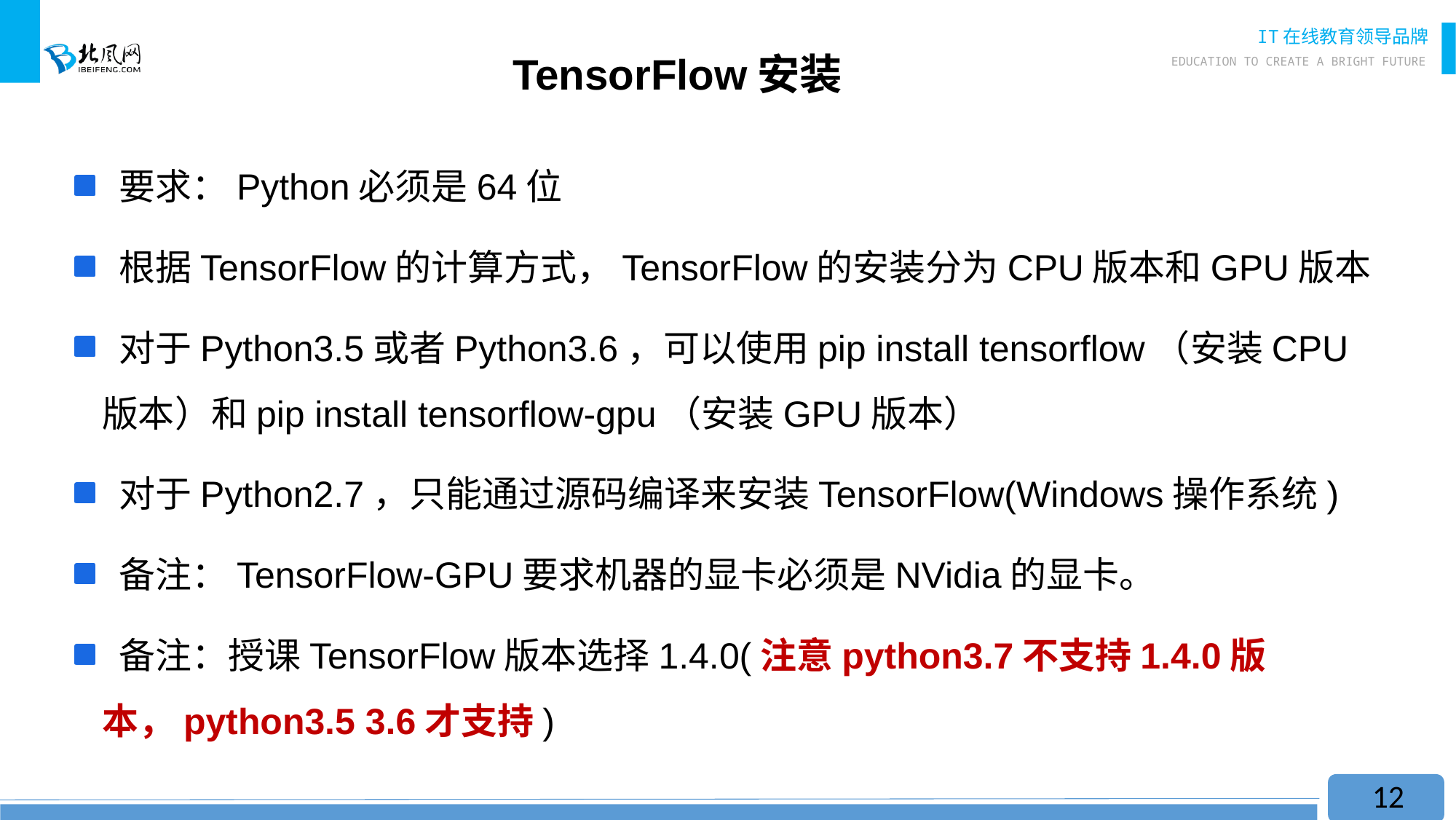

# TensorFlow安装
 要求：Python必须是64位
 根据TensorFlow的计算方式，TensorFlow的安装分为CPU版本和GPU版本
 对于Python3.5或者Python3.6，可以使用pip install tensorflow（安装CPU版本）和pip install tensorflow-gpu（安装GPU版本）
 对于Python2.7，只能通过源码编译来安装TensorFlow(Windows操作系统)
 备注：TensorFlow-GPU要求机器的显卡必须是NVidia的显卡。
 备注：授课TensorFlow版本选择1.4.0(注意python3.7不支持1.4.0版本，python3.5 3.6才支持)